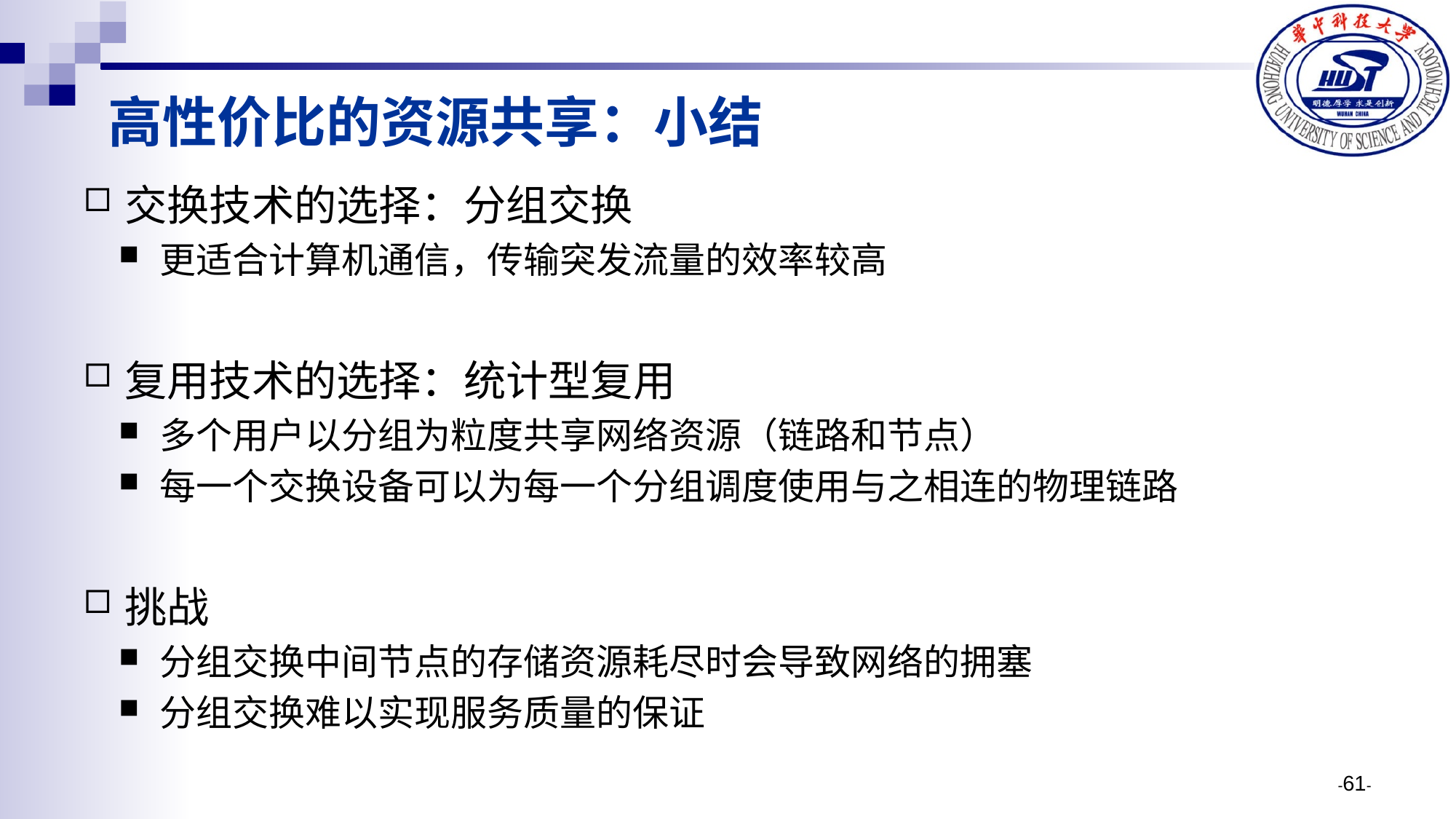

# 高性价比的资源共享：小结
交换技术的选择：分组交换
更适合计算机通信，传输突发流量的效率较高

复用技术的选择：统计型复用
多个用户以分组为粒度共享网络资源（链路和节点）
每一个交换设备可以为每一个分组调度使用与之相连的物理链路

挑战
分组交换中间节点的存储资源耗尽时会导致网络的拥塞
分组交换难以实现服务质量的保证
-61-